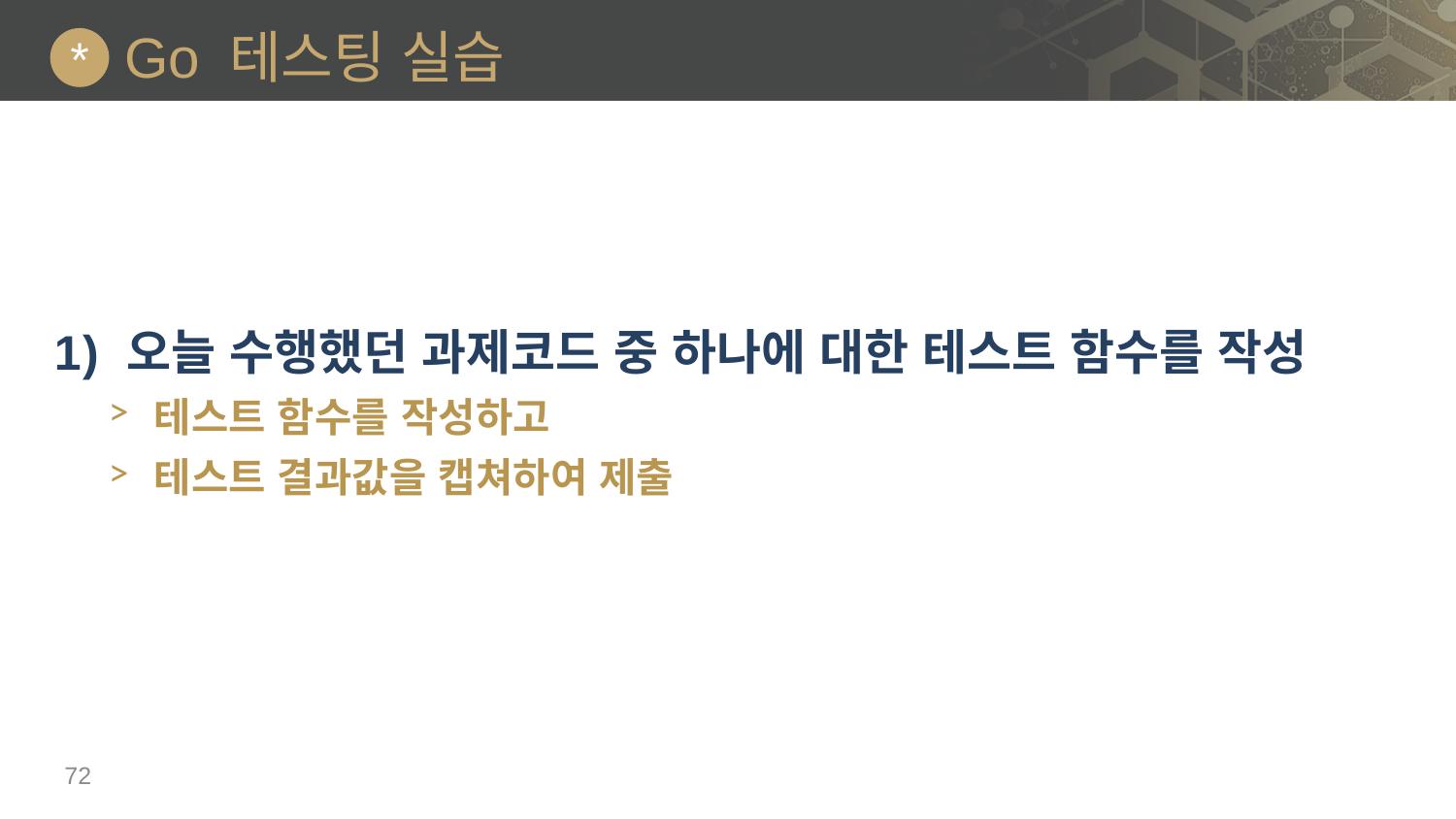

# Go 테스팅 실습
*
오늘 수행했던 과제코드 중 하나에 대한 테스트 함수를 작성
테스트 함수를 작성하고
테스트 결과값을 캡쳐하여 제출

72